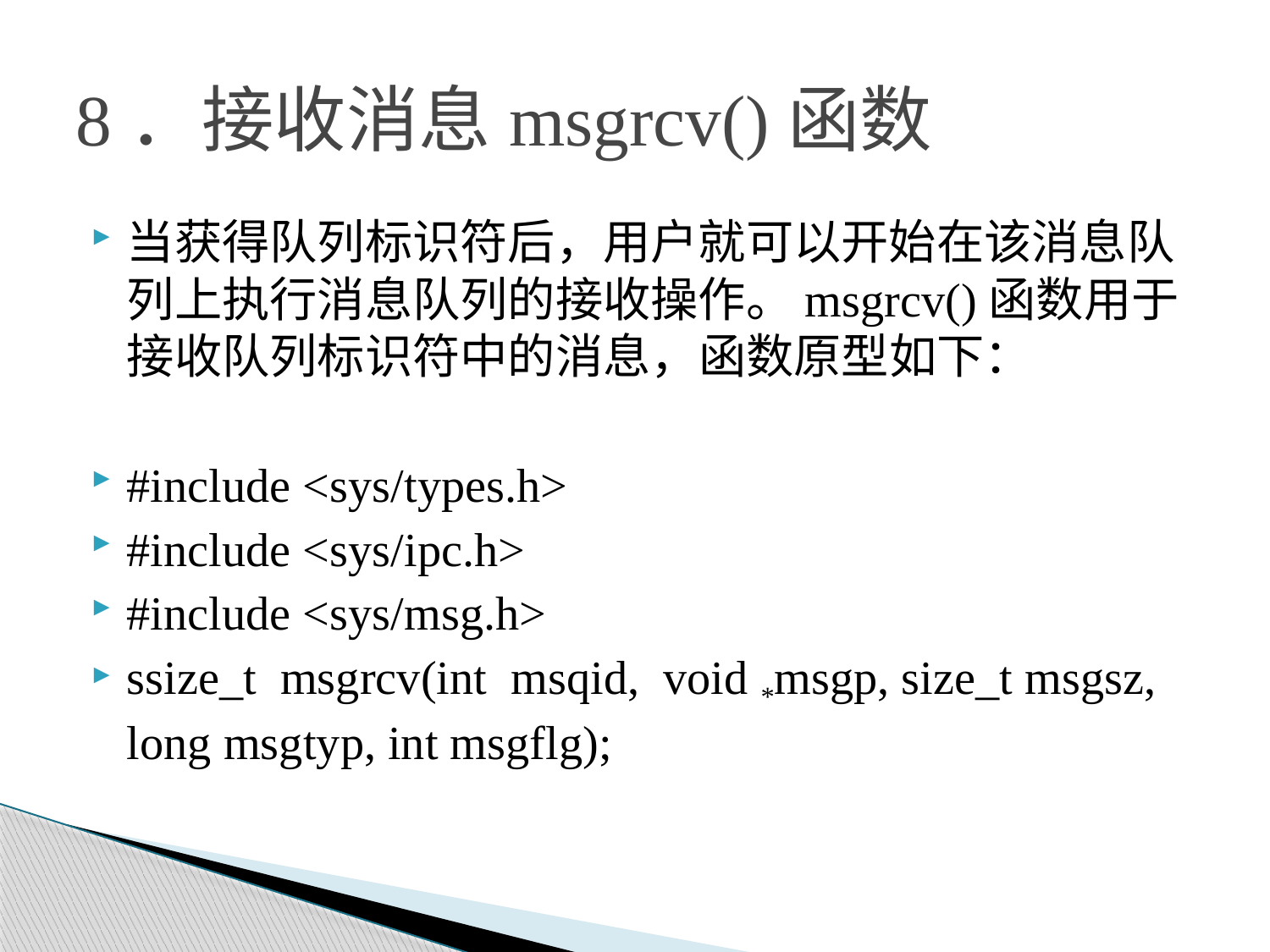

# 8．接收消息msgrcv()函数
当获得队列标识符后，用户就可以开始在该消息队列上执行消息队列的接收操作。msgrcv()函数用于接收队列标识符中的消息，函数原型如下：

#include <sys/types.h>
#include <sys/ipc.h>
#include <sys/msg.h>
ssize_t  msgrcv(int  msqid,  void *msgp, size_t msgsz, long msgtyp, int msgflg);